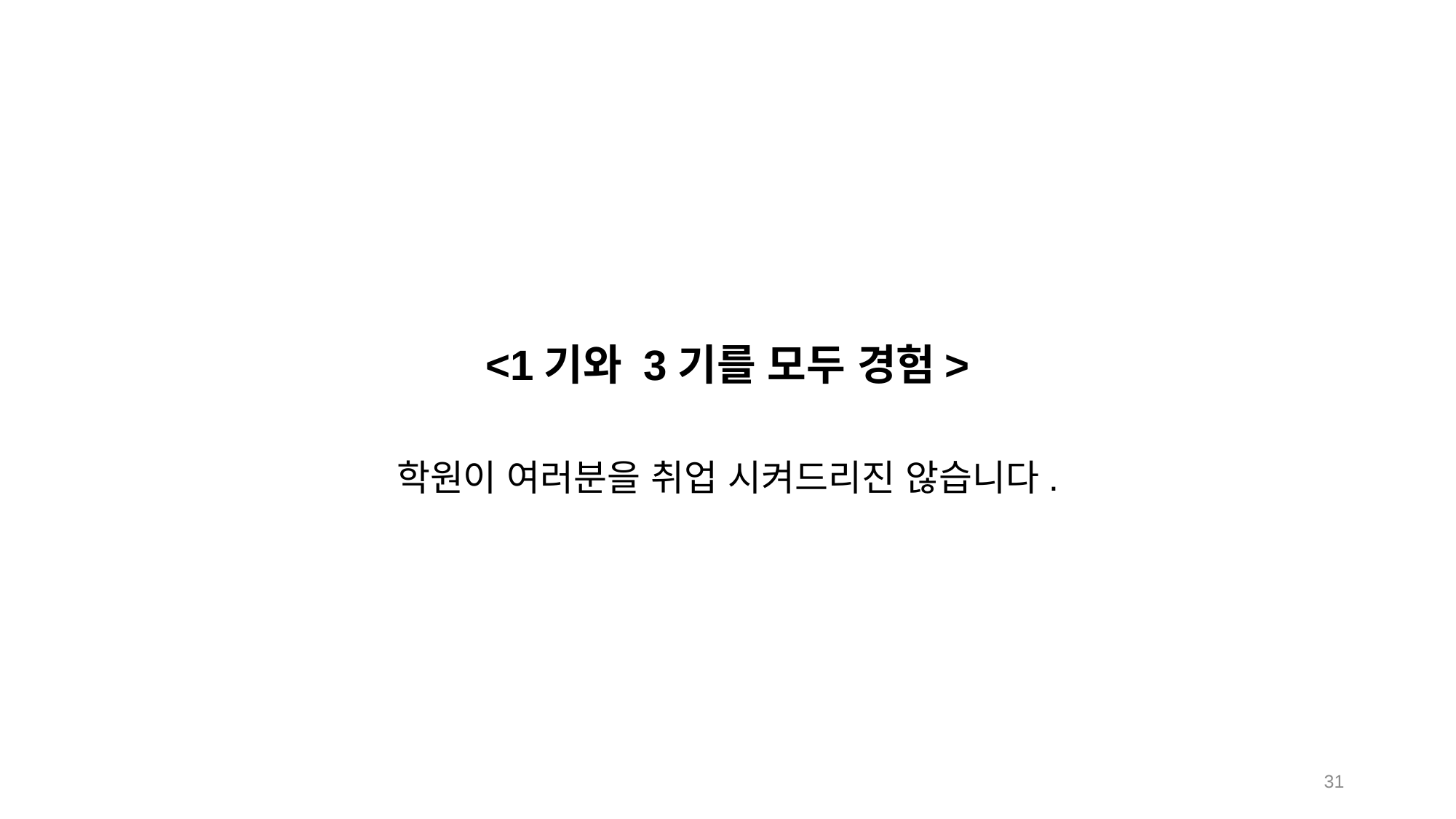

<1기와 3기를 모두 경험>
학원이 여러분을 취업 시켜드리진 않습니다.
31